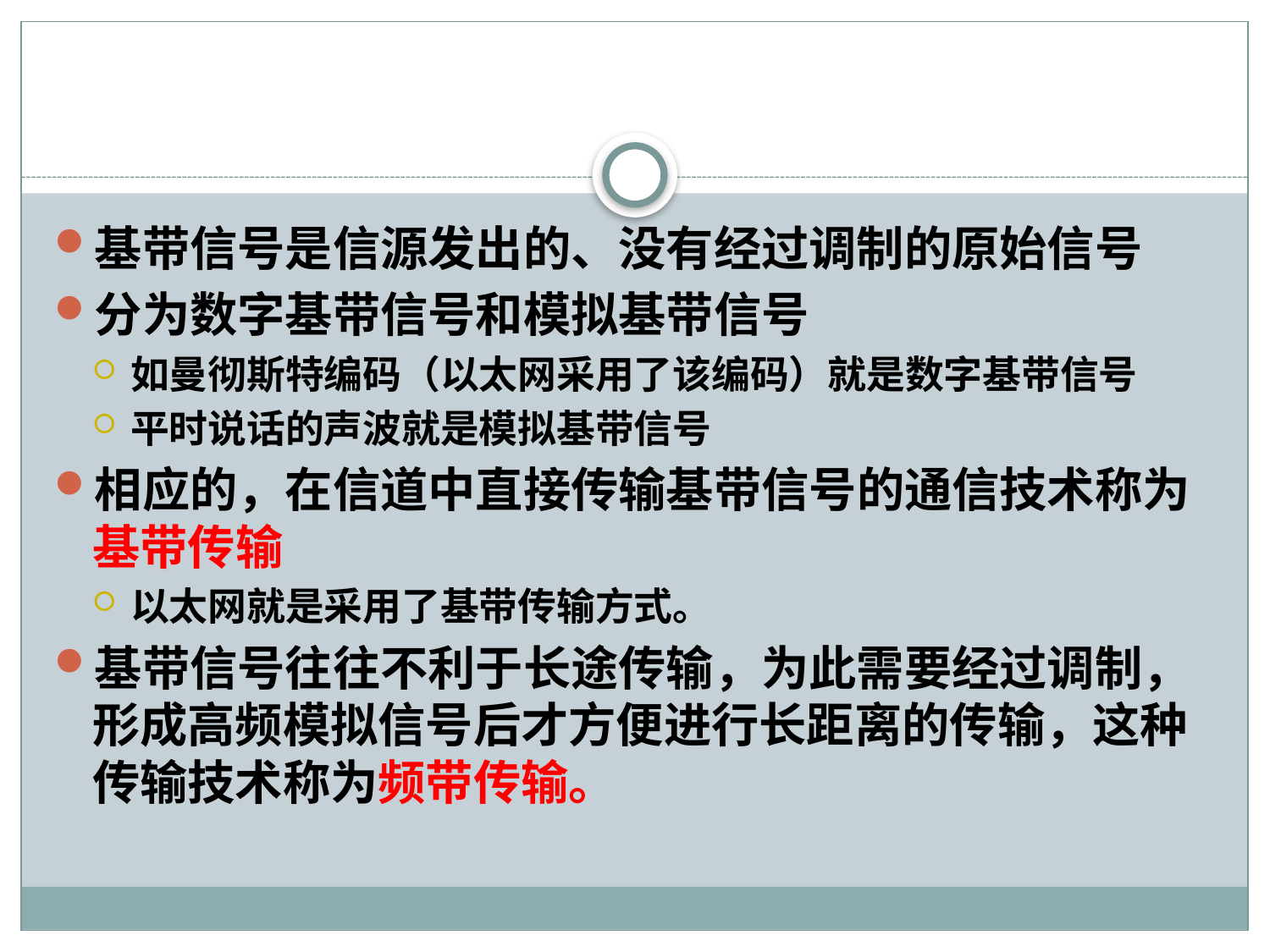

#
基带信号是信源发出的、没有经过调制的原始信号
分为数字基带信号和模拟基带信号
如曼彻斯特编码（以太网采用了该编码）就是数字基带信号
平时说话的声波就是模拟基带信号
相应的，在信道中直接传输基带信号的通信技术称为基带传输
以太网就是采用了基带传输方式。
基带信号往往不利于长途传输，为此需要经过调制，形成高频模拟信号后才方便进行长距离的传输，这种传输技术称为频带传输。